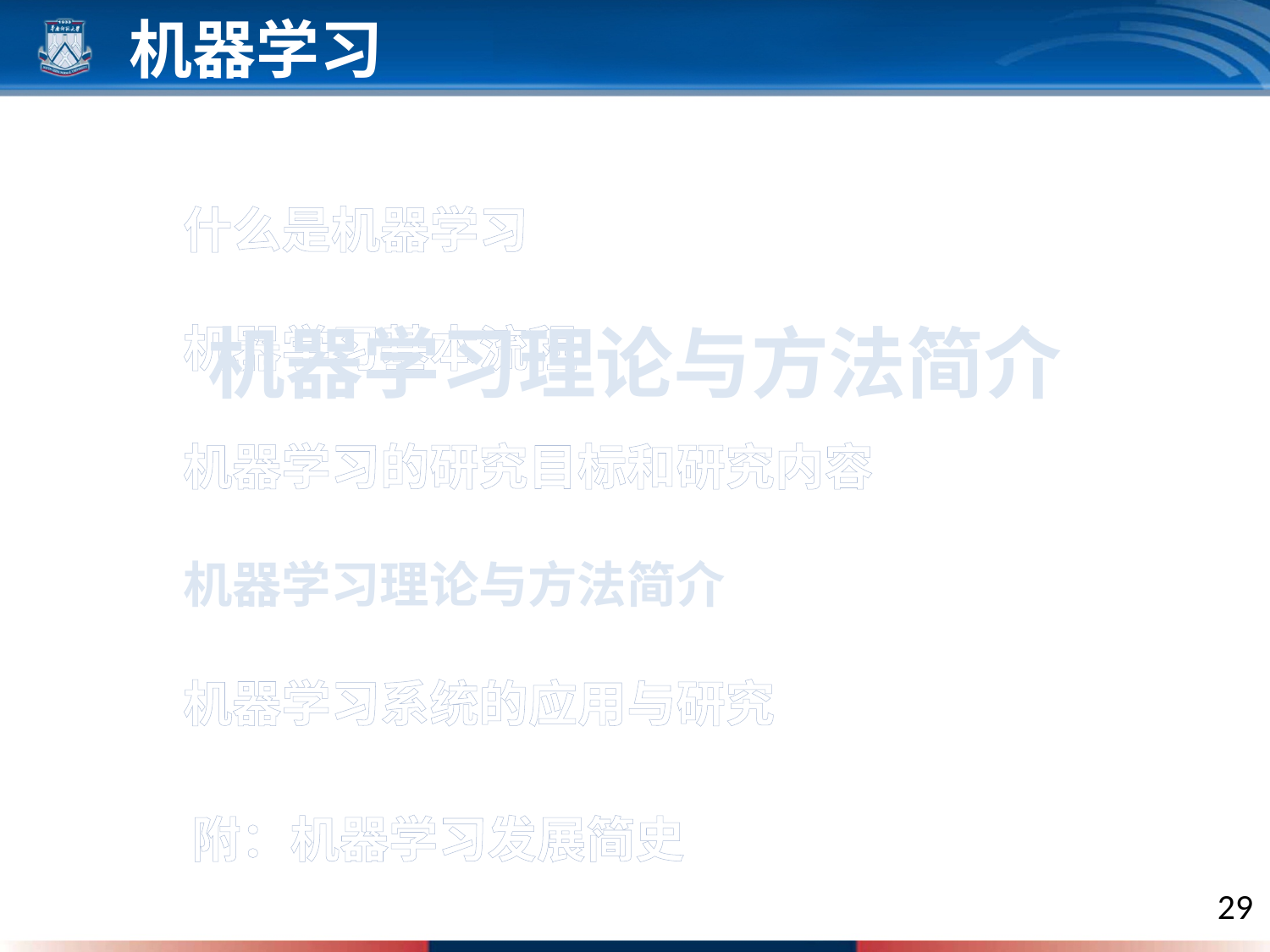

机器学习

机器学习理论与方法简介

  什么是机器学习
  机器学习基本流程
  机器学习的研究目标和研究内容
  机器学习理论与方法简介
  机器学习系统的应用与研究
附：机器学习发展简史